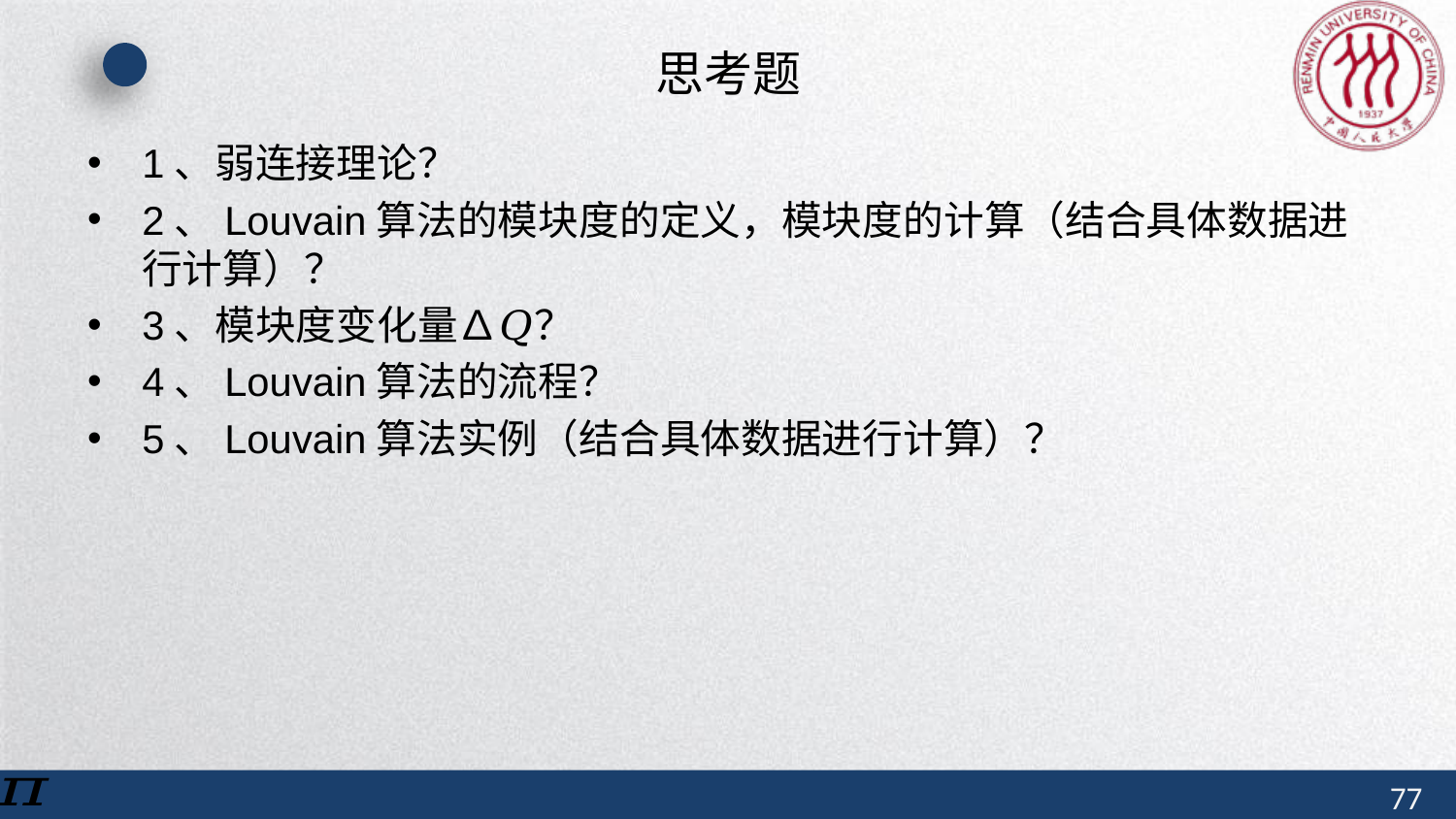

# 思考题
1、弱连接理论？
2、Louvain算法的模块度的定义，模块度的计算（结合具体数据进行计算）？
3、模块度变化量∆𝑄？
4、Louvain算法的流程？
5、Louvain算法实例（结合具体数据进行计算）？